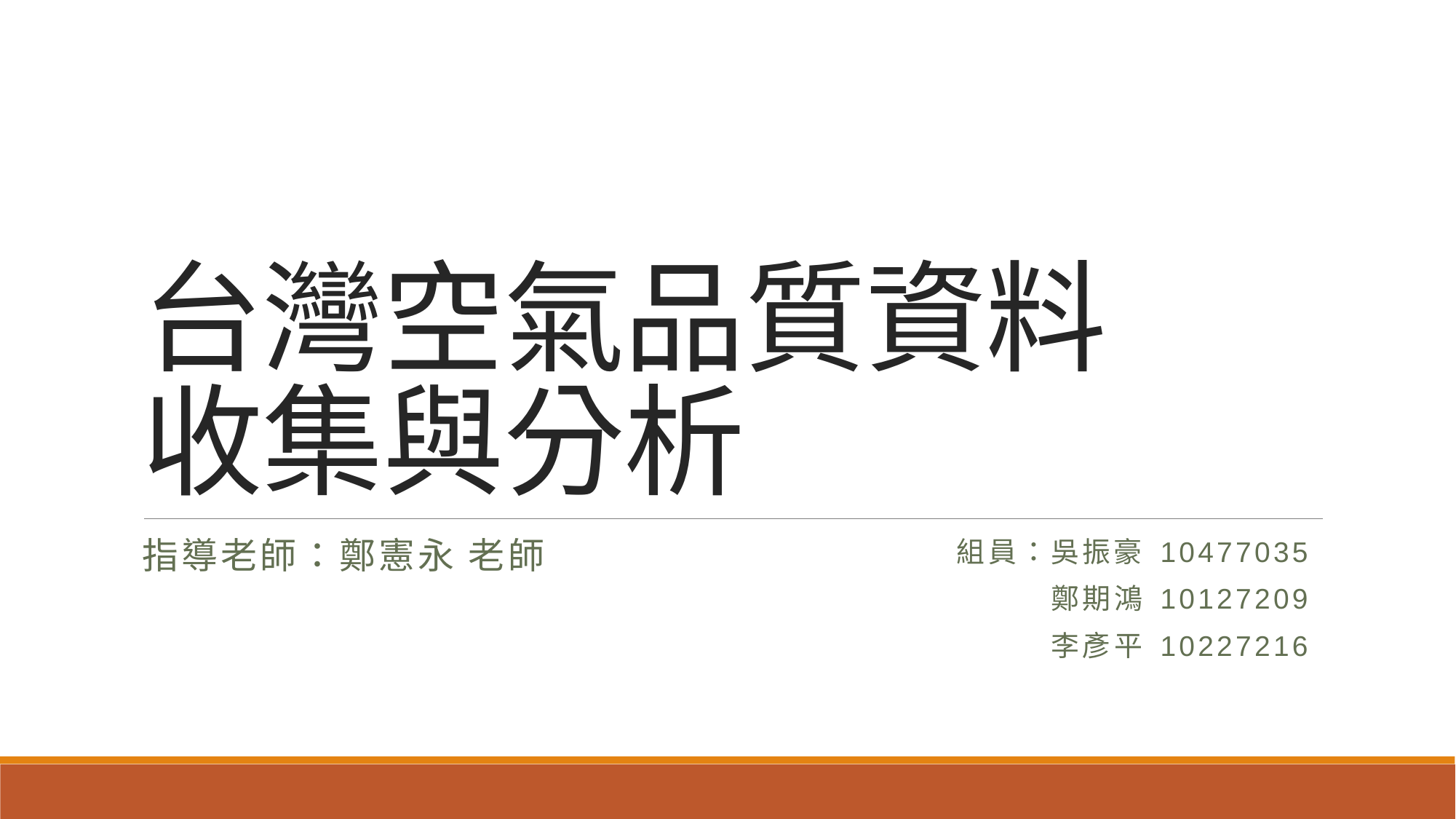

# 台灣空氣品質資料 收集與分析
指導老師：鄭憲永 老師
組員：吳振豪 10477035
 	鄭期鴻 10127209
 	李彥平 10227216